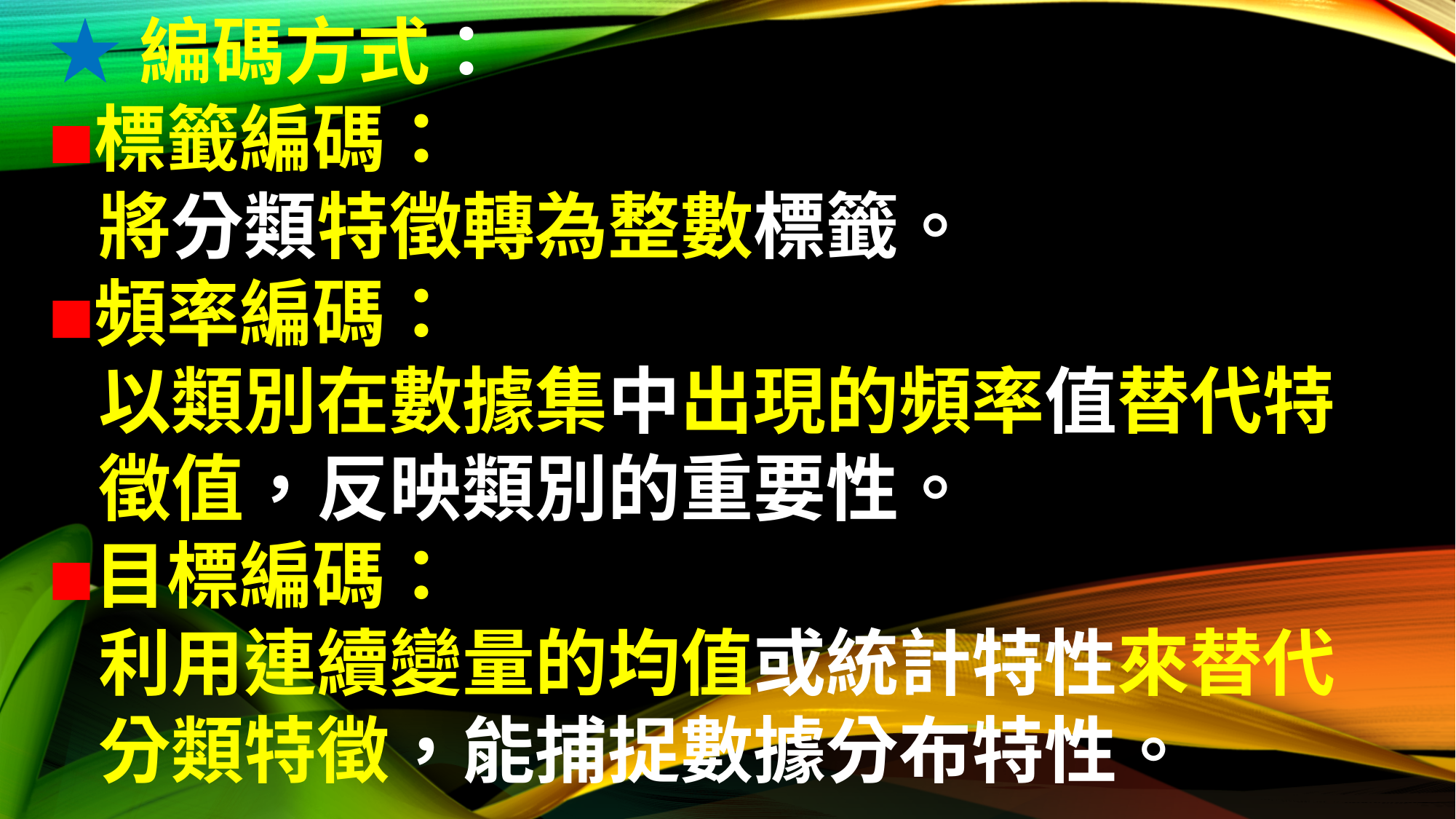

# ★編碼方式： ◼︎標籤編碼： 將分類特徵轉為整數標籤。 ◼︎頻率編碼： 以類別在數據集中出現的頻率值替代特 徵值，反映類別的重要性。 ◼︎目標編碼： 利用連續變量的均值或統計特性來替代 分類特徵，能捕捉數據分布特性。